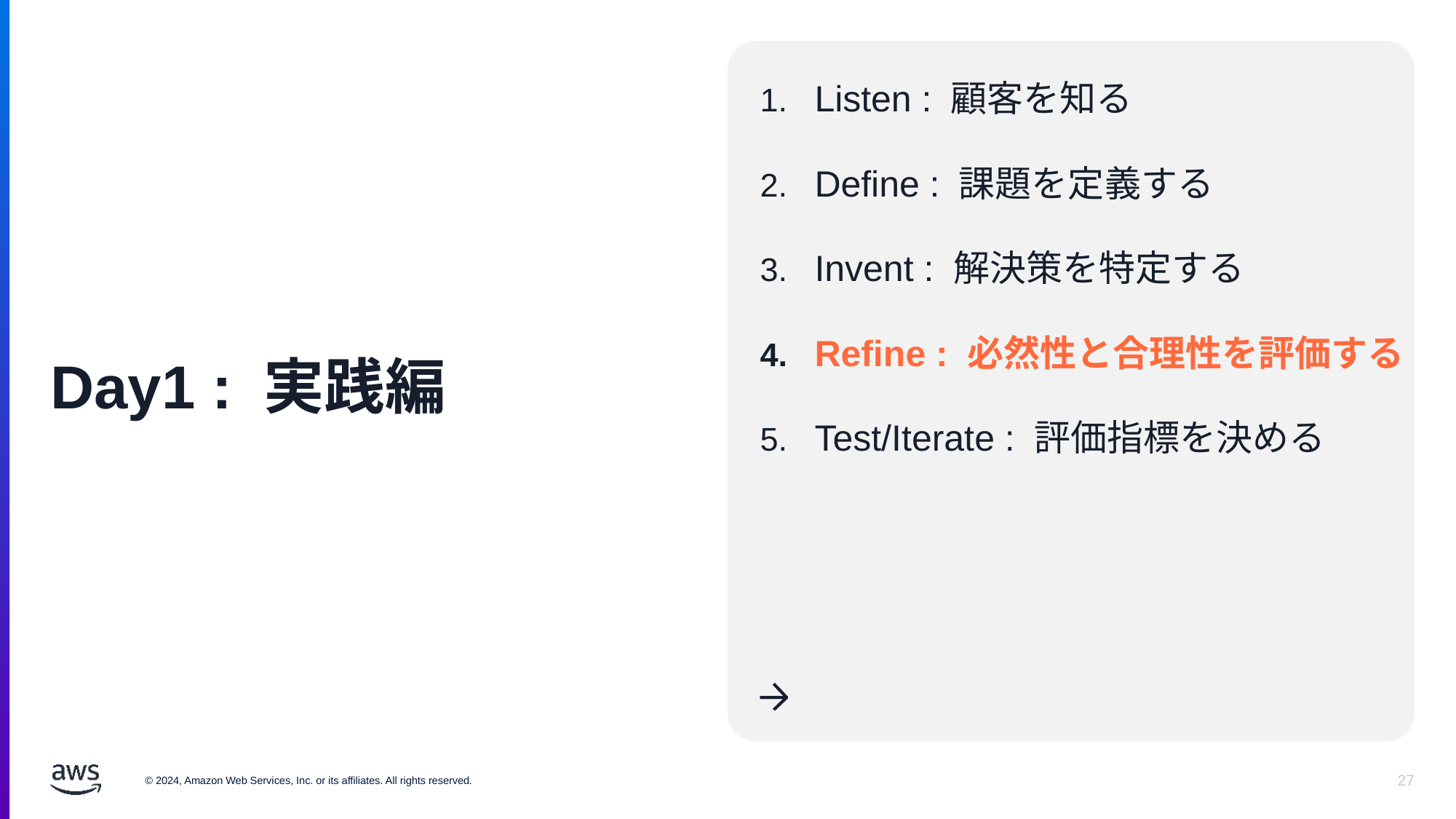

Listen : 顧客を知る
Define : 課題を定義する
Invent : 解決策を特定する
Refine : 必然性と合理性を評価する
Test/Iterate : 評価指標を決める

# Day1 : 実践編
27